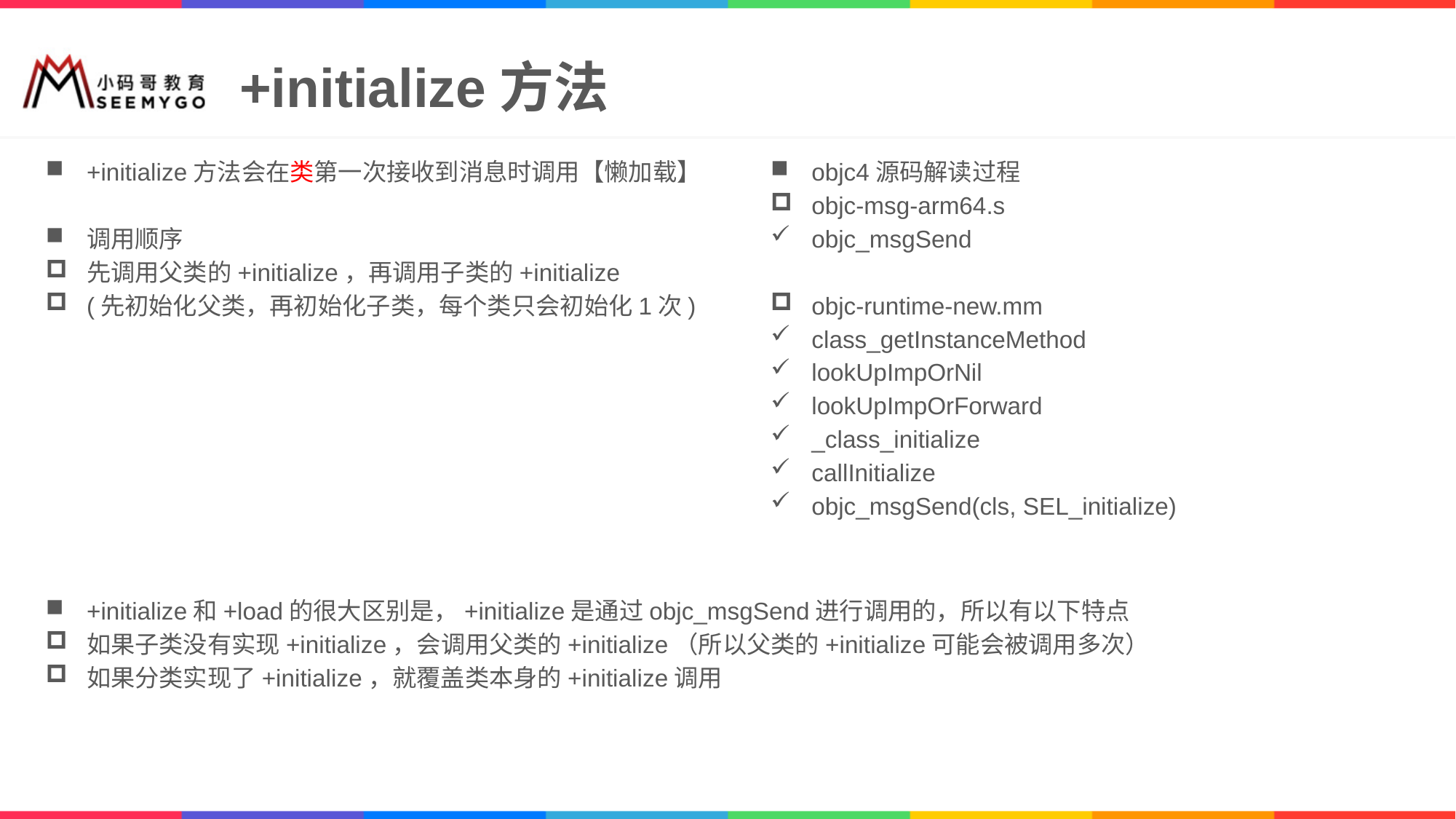

# +initialize方法
+initialize方法会在类第一次接收到消息时调用【懒加载】

调用顺序
先调用父类的+initialize，再调用子类的+initialize
(先初始化父类，再初始化子类，每个类只会初始化1次)
objc4源码解读过程
objc-msg-arm64.s
objc_msgSend

objc-runtime-new.mm
class_getInstanceMethod
lookUpImpOrNil
lookUpImpOrForward
_class_initialize
callInitialize
objc_msgSend(cls, SEL_initialize)
+initialize和+load的很大区别是，+initialize是通过objc_msgSend进行调用的，所以有以下特点
如果子类没有实现+initialize，会调用父类的+initialize（所以父类的+initialize可能会被调用多次）
如果分类实现了+initialize，就覆盖类本身的+initialize调用